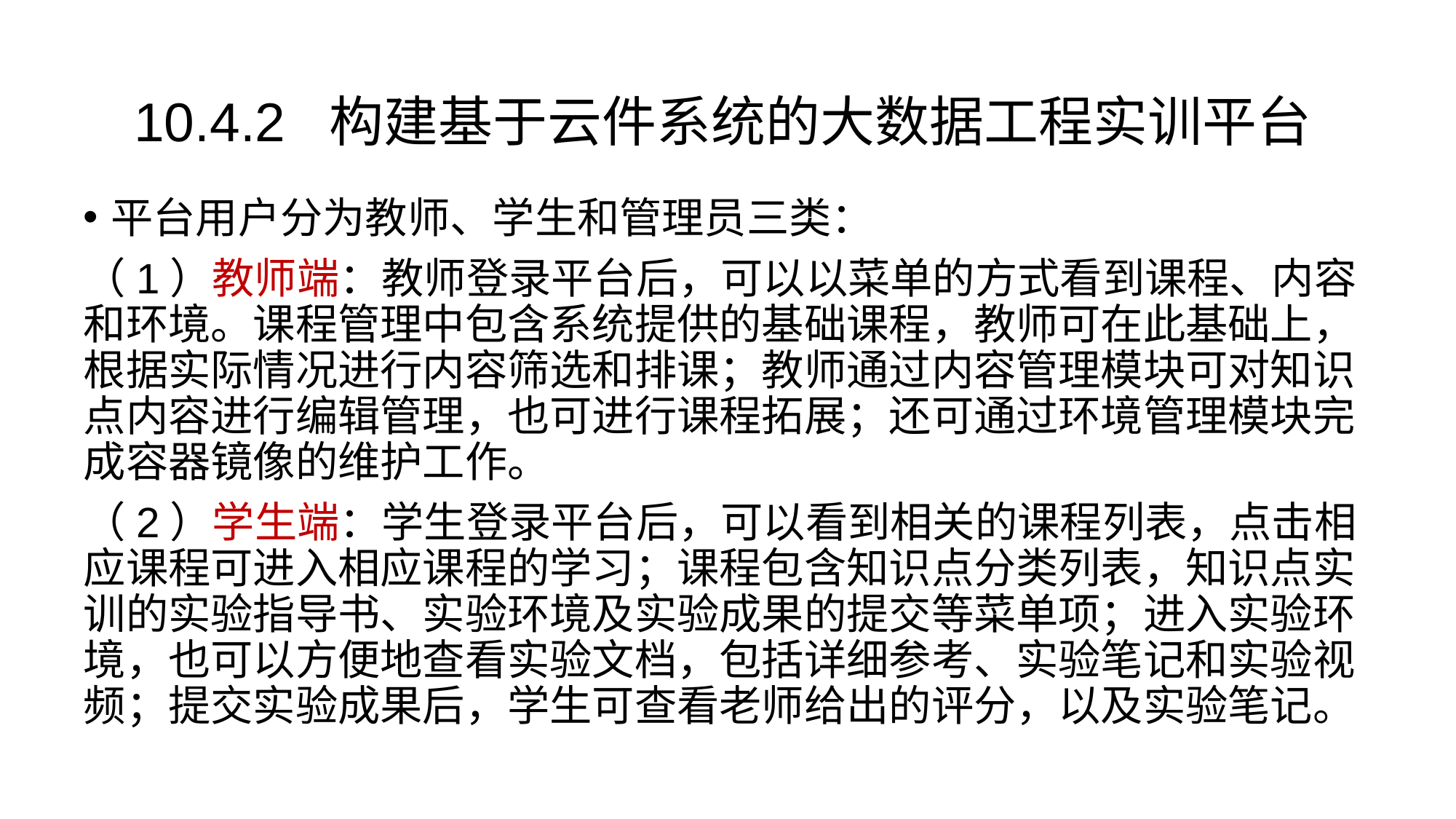

10.4.2  构建基于云件系统的大数据工程实训平台
平台用户分为教师、学生和管理员三类：
（1）教师端：教师登录平台后，可以以菜单的方式看到课程、内容和环境。课程管理中包含系统提供的基础课程，教师可在此基础上，根据实际情况进行内容筛选和排课；教师通过内容管理模块可对知识点内容进行编辑管理，也可进行课程拓展；还可通过环境管理模块完成容器镜像的维护工作。
（2）学生端：学生登录平台后，可以看到相关的课程列表，点击相应课程可进入相应课程的学习；课程包含知识点分类列表，知识点实训的实验指导书、实验环境及实验成果的提交等菜单项；进入实验环境，也可以方便地查看实验文档，包括详细参考、实验笔记和实验视频；提交实验成果后，学生可查看老师给出的评分，以及实验笔记。